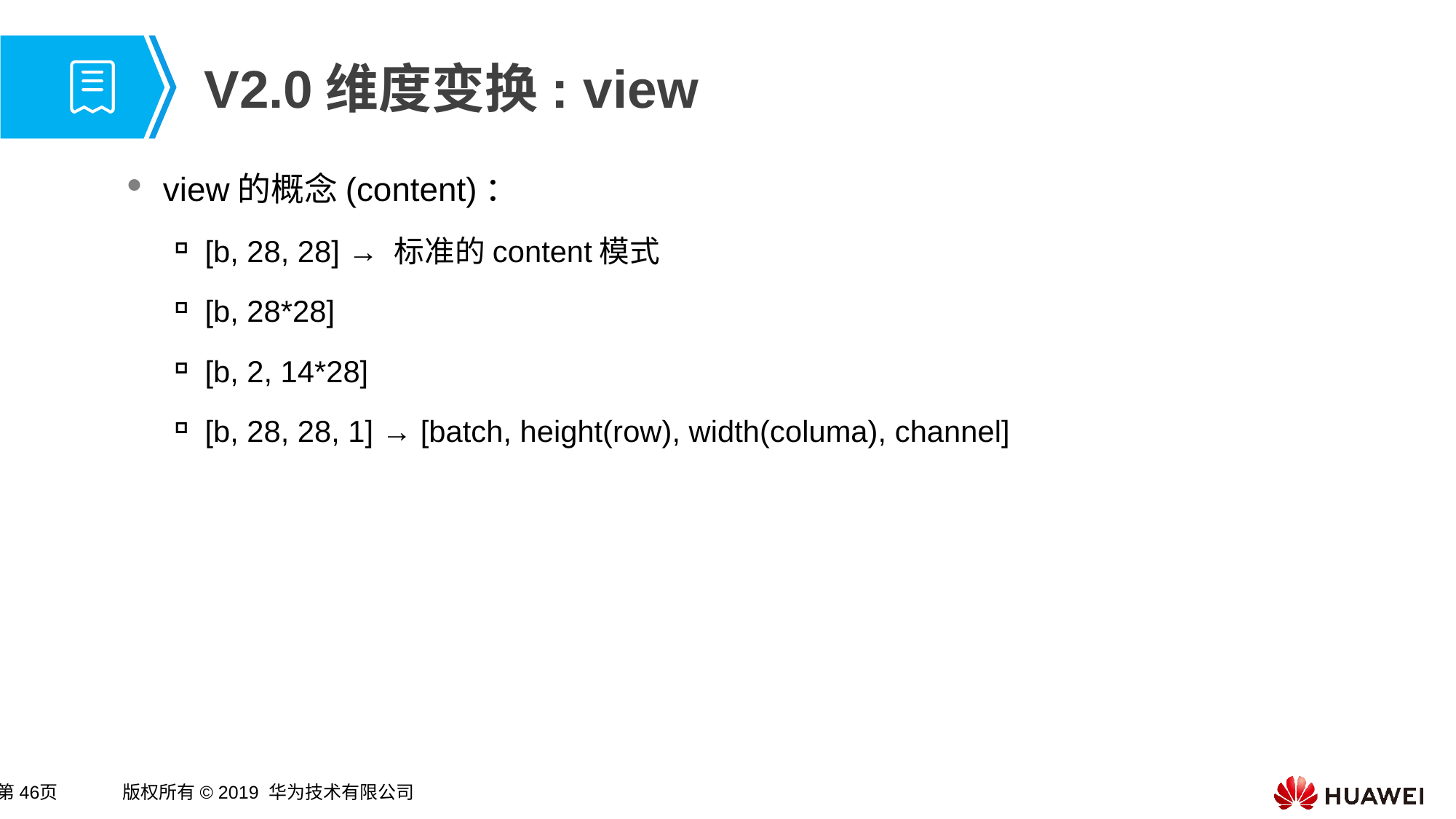

# V2.0维度变换: view
view的概念(content)：
[b, 28, 28] → 标准的content模式
[b, 28*28]
[b, 2, 14*28]
[b, 28, 28, 1] → [batch, height(row), width(columa), channel]